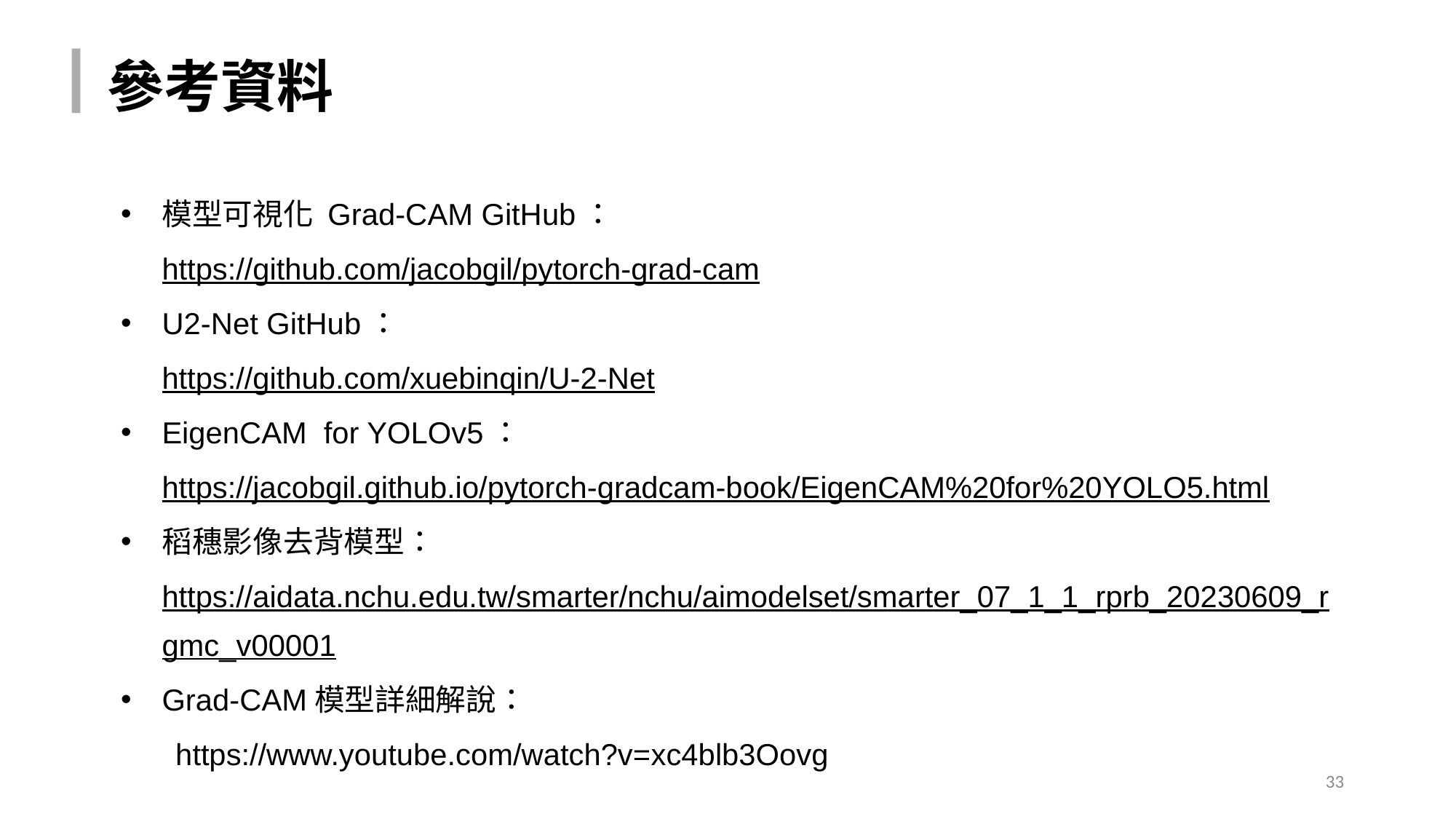

參考資料

模型可視化 Grad-CAM GitHub：
https://github.com/jacobgil/pytorch-grad-cam
U2-Net GitHub：
https://github.com/xuebinqin/U-2-Net
EigenCAM  for YOLOv5：
https://jacobgil.github.io/pytorch-gradcam-book/EigenCAM%20for%20YOLO5.html
稻穗影像去背模型：
https://aidata.nchu.edu.tw/smarter/nchu/aimodelset/smarter_07_1_1_rprb_20230609_rgmc_v00001
Grad-CAM模型詳細解說：
https://www.youtube.com/watch?v=xc4blb3Oovg
33